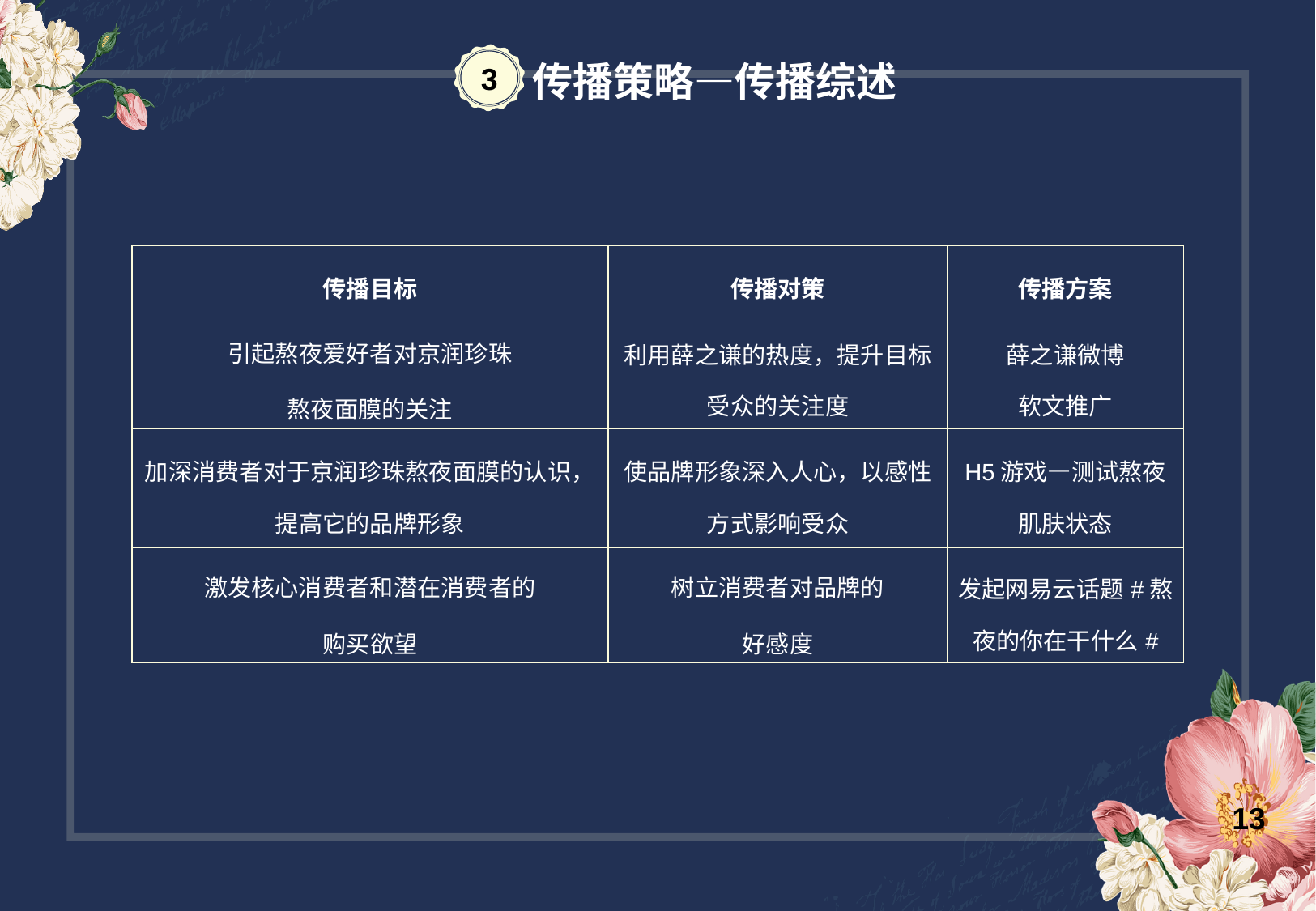

3

传播策略—传播综述
| 传播目标 | 传播对策 | 传播方案 |
| --- | --- | --- |
| 引起熬夜爱好者对京润珍珠 熬夜面膜的关注 | 利用薛之谦的热度，提升目标受众的关注度 | 薛之谦微博 软文推广 |
| 加深消费者对于京润珍珠熬夜面膜的认识，提高它的品牌形象 | 使品牌形象深入人心，以感性方式影响受众 | H5游戏—测试熬夜肌肤状态 |
| 激发核心消费者和潜在消费者的 购买欲望 | 树立消费者对品牌的 好感度 | 发起网易云话题#熬夜的你在干什么# |
13